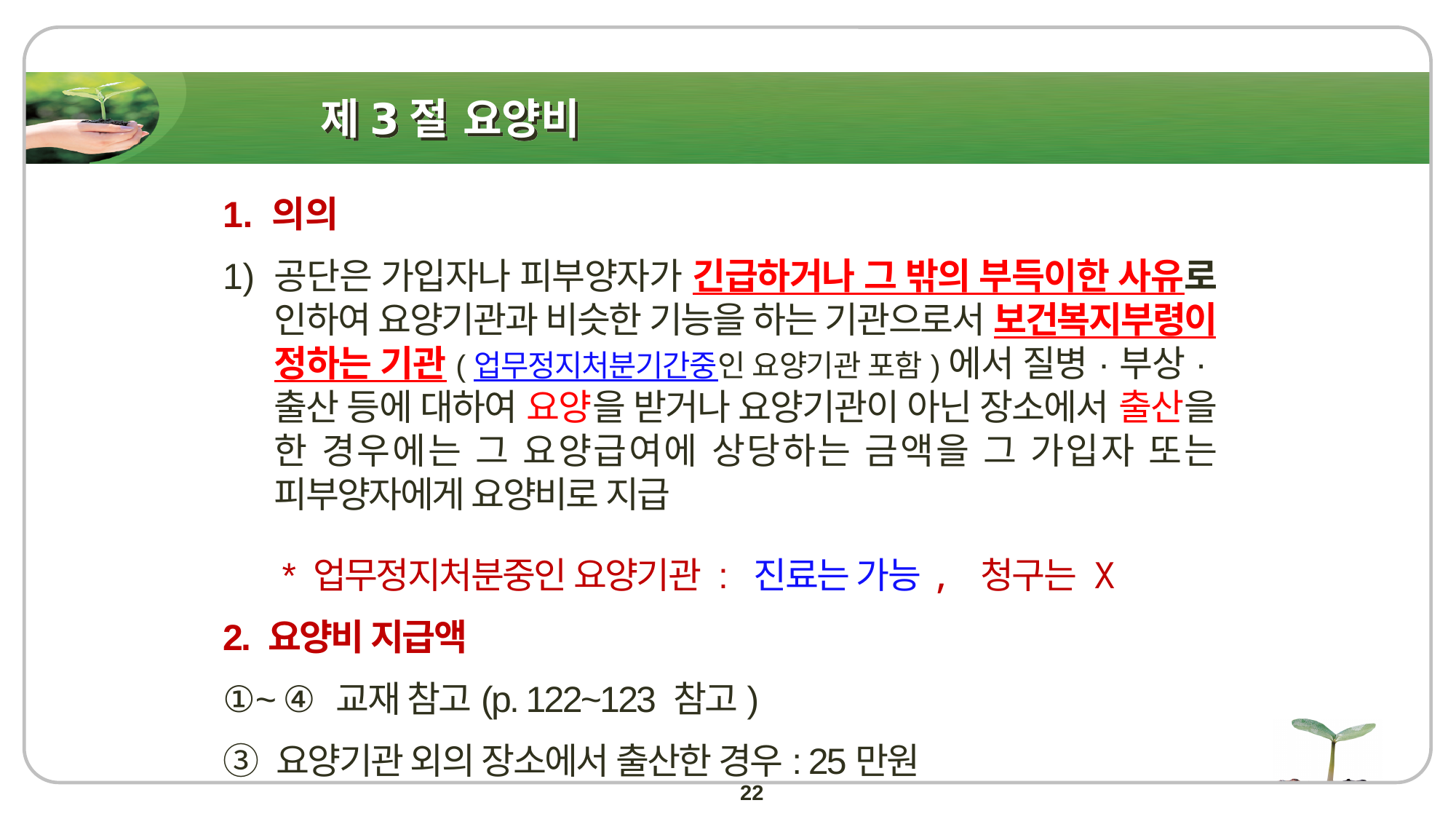

# 제3절 요양비
1. 의의
공단은 가입자나 피부양자가 긴급하거나 그 밖의 부득이한 사유로 인하여 요양기관과 비슷한 기능을 하는 기관으로서 보건복지부령이 정하는 기관(업무정지처분기간중인 요양기관 포함)에서 질병·부상·출산 등에 대하여 요양을 받거나 요양기관이 아닌 장소에서 출산을 한 경우에는 그 요양급여에 상당하는 금액을 그 가입자 또는 피부양자에게 요양비로 지급
       * 업무정지처분중인 요양기관 :  진료는 가능, 청구는 X
2. 요양비 지급액
①~ ④ 교재 참고(p. 122~123 참고)
③ 요양기관 외의 장소에서 출산한 경우: 25만원

22